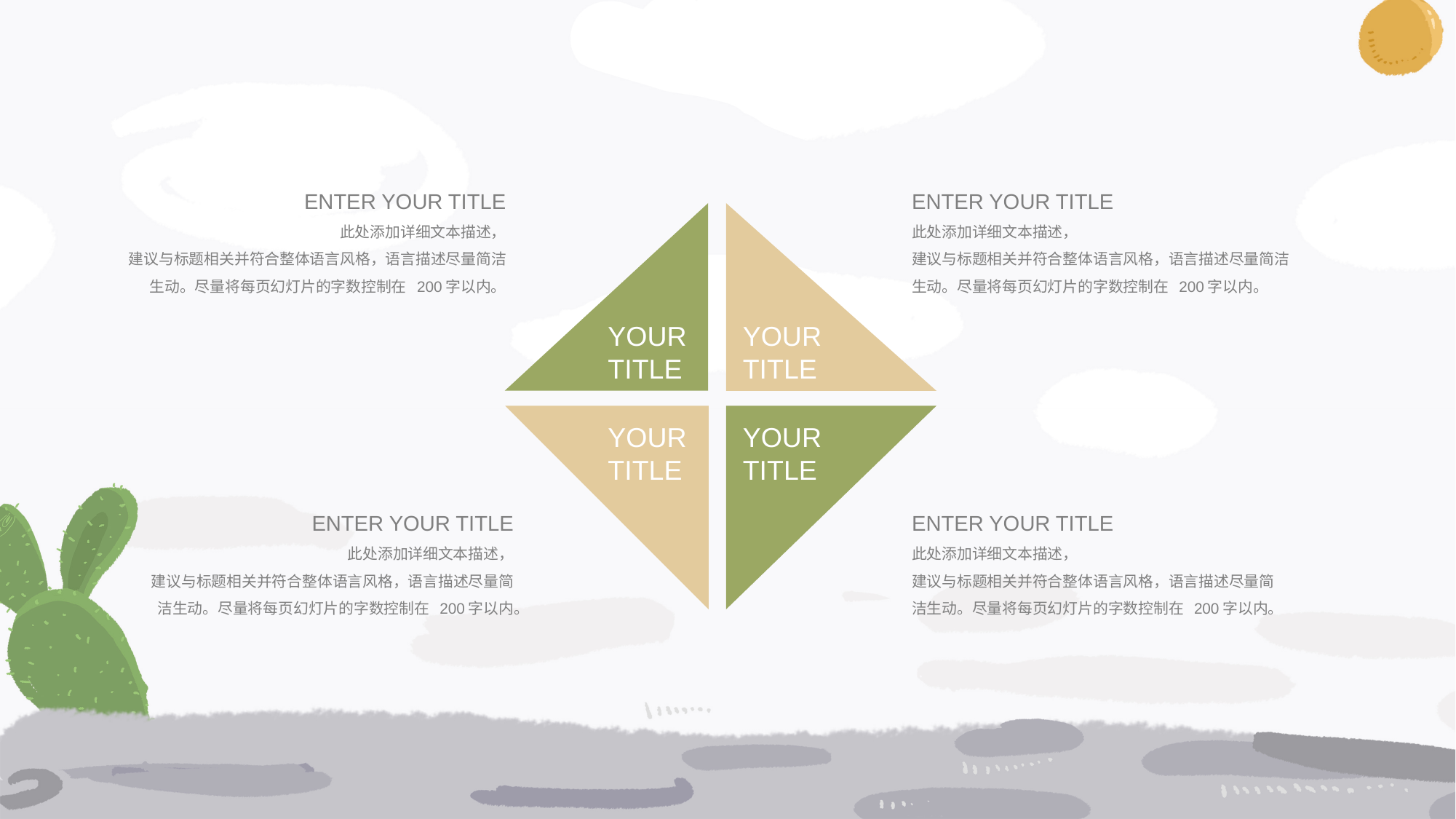

ENTER YOUR TITLE
此处添加详细文本描述，
建议与标题相关并符合整体语言风格，语言描述尽量简洁生动。尽量将每页幻灯片的字数控制在  200字以内。
ENTER YOUR TITLE
此处添加详细文本描述，
建议与标题相关并符合整体语言风格，语言描述尽量简洁生动。尽量将每页幻灯片的字数控制在  200字以内。

YOUR TITLE
YOUR TITLE
YOUR TITLE
YOUR TITLE
ENTER YOUR TITLE
此处添加详细文本描述，
建议与标题相关并符合整体语言风格，语言描述尽量简洁生动。尽量将每页幻灯片的字数控制在  200字以内。
ENTER YOUR TITLE
此处添加详细文本描述，
建议与标题相关并符合整体语言风格，语言描述尽量简洁生动。尽量将每页幻灯片的字数控制在  200字以内。